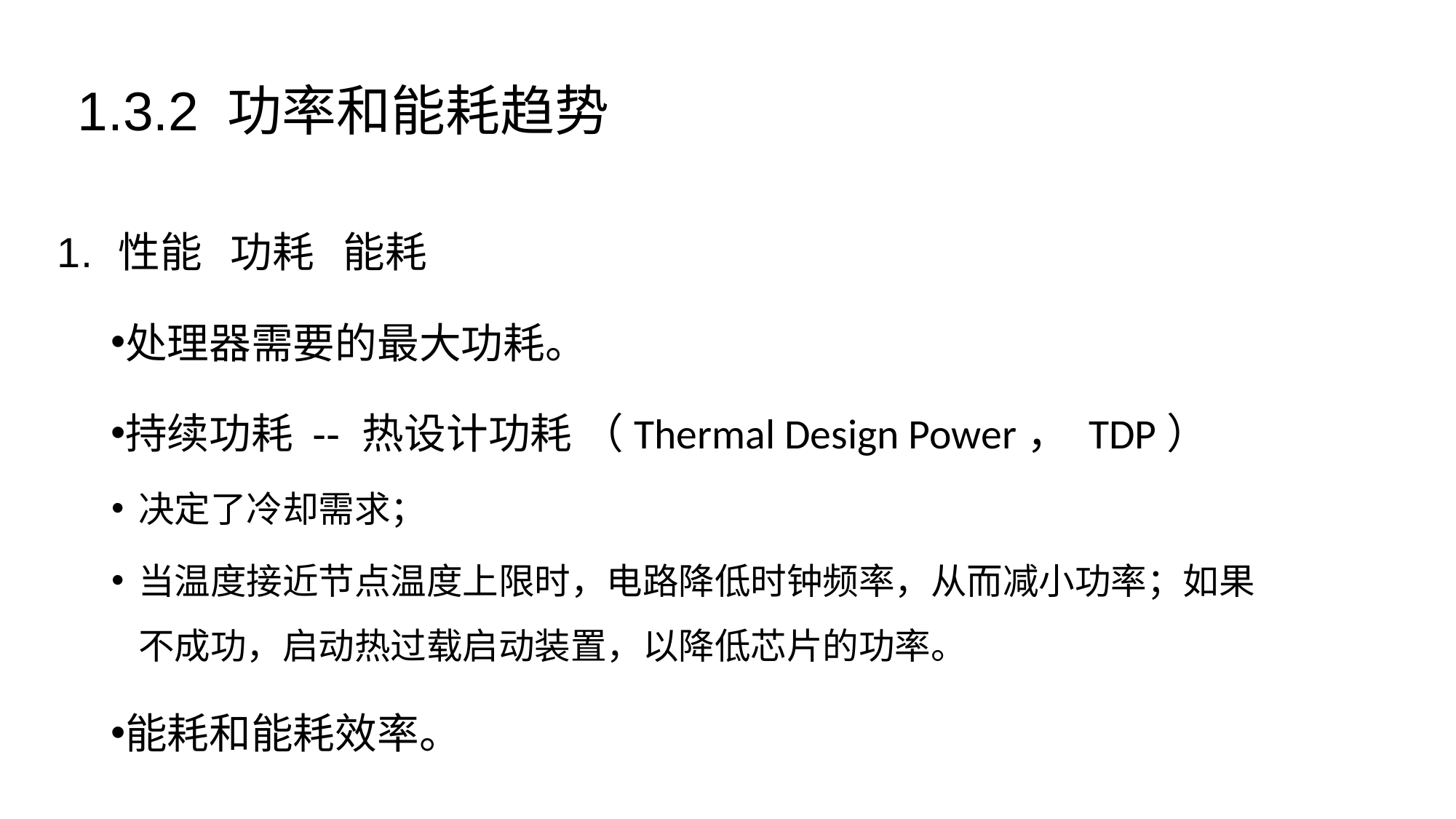

1.3.2 功率和能耗趋势
性能   功耗   能耗
处理器需要的最大功耗。
持续功耗 -- 热设计功耗 （Thermal Design Power， TDP）
决定了冷却需求；
当温度接近节点温度上限时，电路降低时钟频率，从而减小功率；如果不成功，启动热过载启动装置，以降低芯片的功率。
能耗和能耗效率。